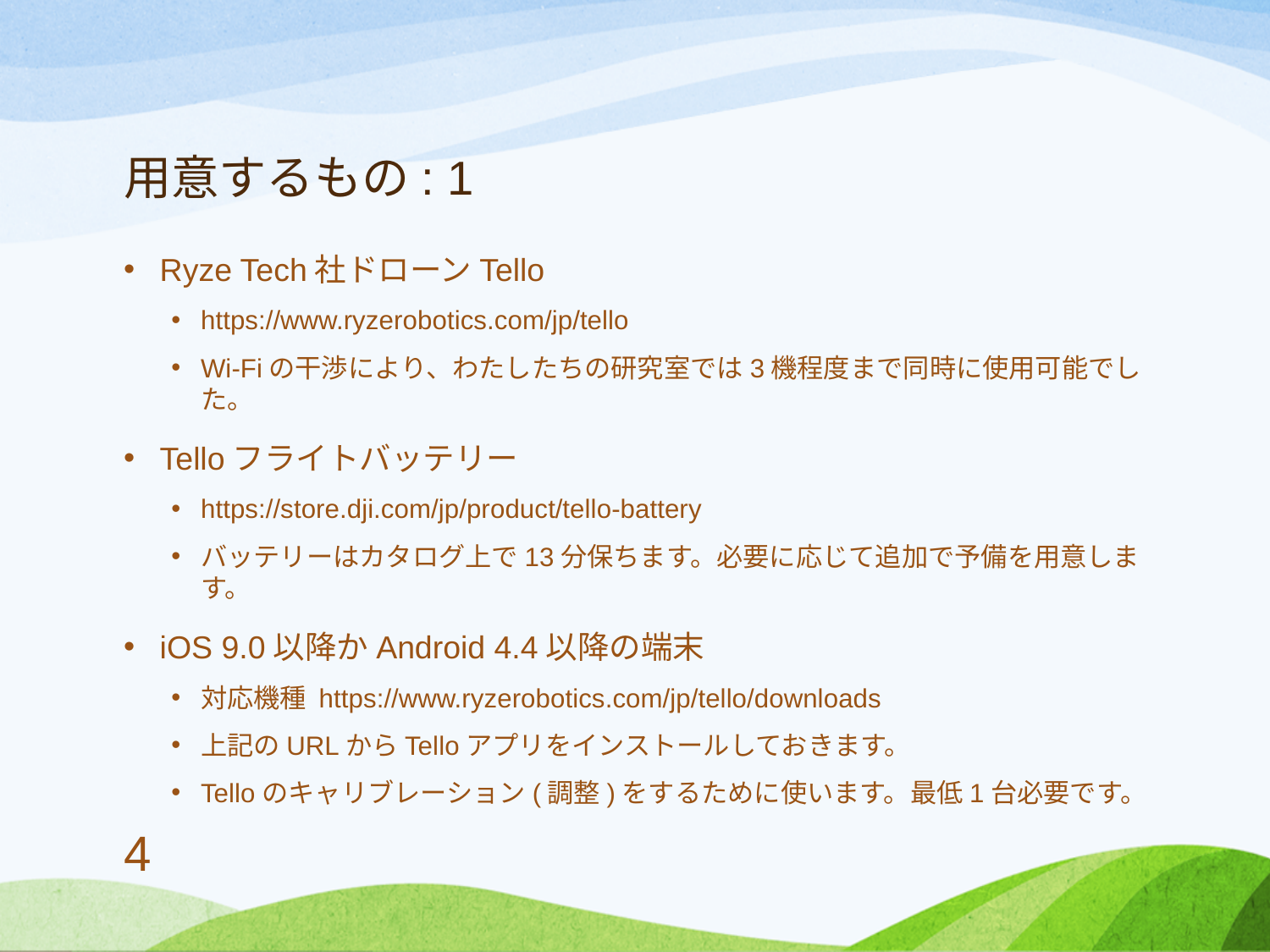

# 用意するもの: 1
Ryze Tech社ドローンTello
https://www.ryzerobotics.com/jp/tello
Wi-Fiの干渉により、わたしたちの研究室では3機程度まで同時に使用可能でした。
Telloフライトバッテリー
https://store.dji.com/jp/product/tello-battery
バッテリーはカタログ上で13分保ちます。必要に応じて追加で予備を用意します。
iOS 9.0以降かAndroid 4.4以降の端末
対応機種 https://www.ryzerobotics.com/jp/tello/downloads
上記のURLからTelloアプリをインストールしておきます。
Telloのキャリブレーション(調整)をするために使います。最低1台必要です。
4